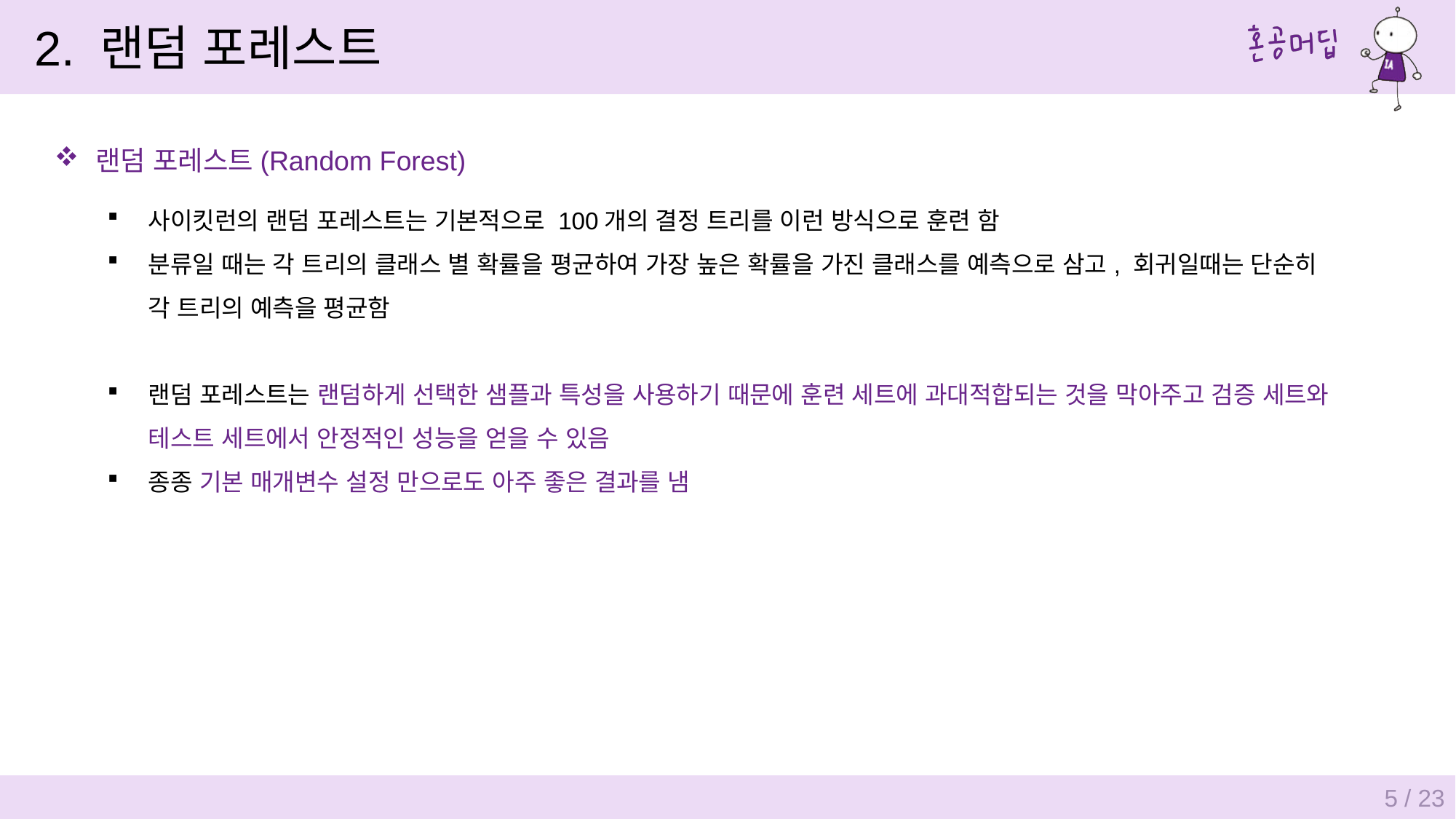

2. 랜덤 포레스트
랜덤 포레스트(Random Forest)
사이킷런의 랜덤 포레스트는 기본적으로 100개의 결정 트리를 이런 방식으로 훈련 함
분류일 때는 각 트리의 클래스 별 확률을 평균하여 가장 높은 확률을 가진 클래스를 예측으로 삼고, 회귀일때는 단순히
각 트리의 예측을 평균함

랜덤 포레스트는 랜덤하게 선택한 샘플과 특성을 사용하기 때문에 훈련 세트에 과대적합되는 것을 막아주고 검증 세트와
테스트 세트에서 안정적인 성능을 얻을 수 있음
종종 기본 매개변수 설정 만으로도 아주 좋은 결과를 냄
5 / 23